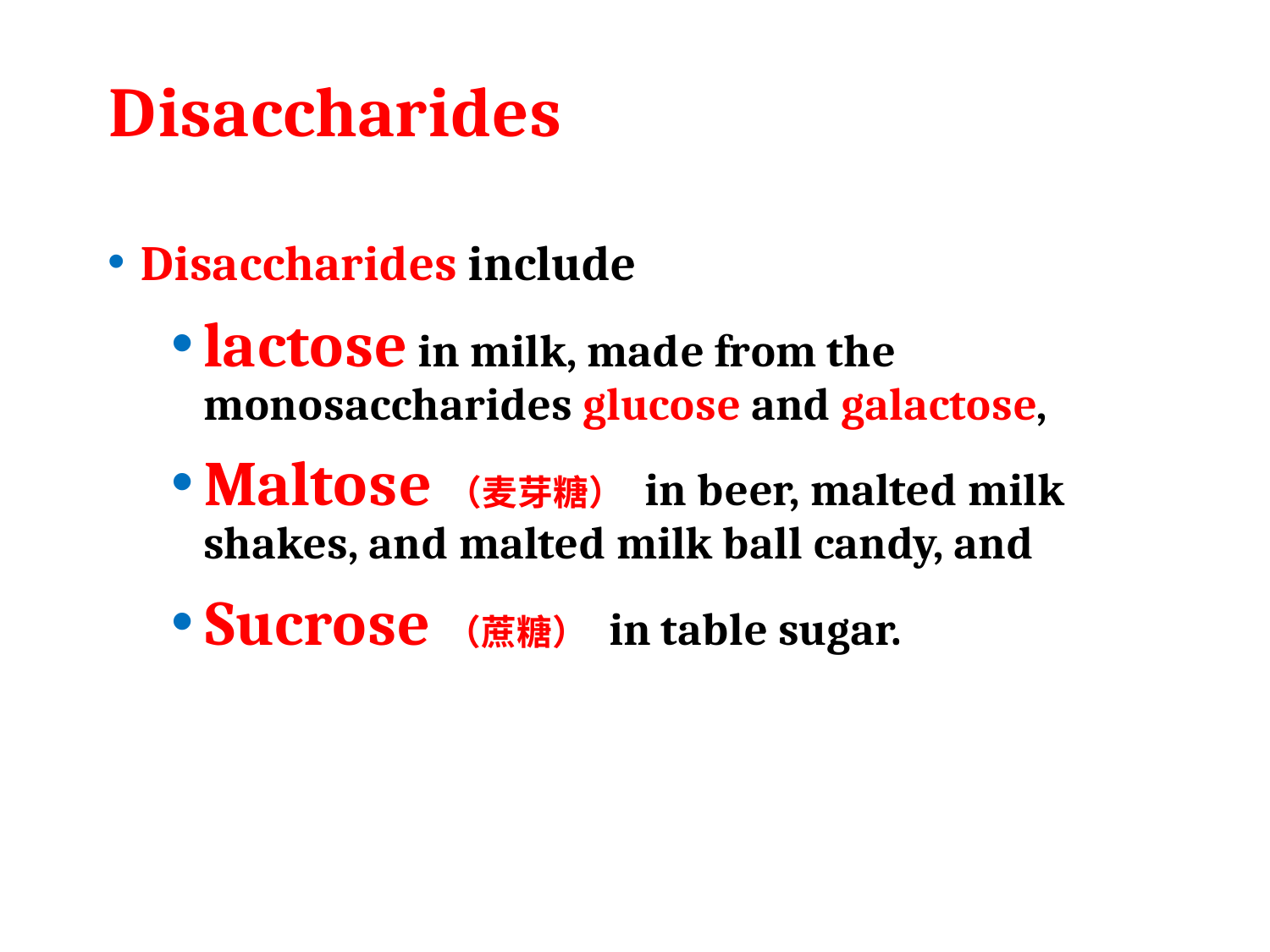

# Disaccharides
Disaccharides include
lactose in milk, made from the monosaccharides glucose and galactose,
Maltose（麦芽糖） in beer, malted milk shakes, and malted milk ball candy, and
Sucrose（蔗糖） in table sugar.